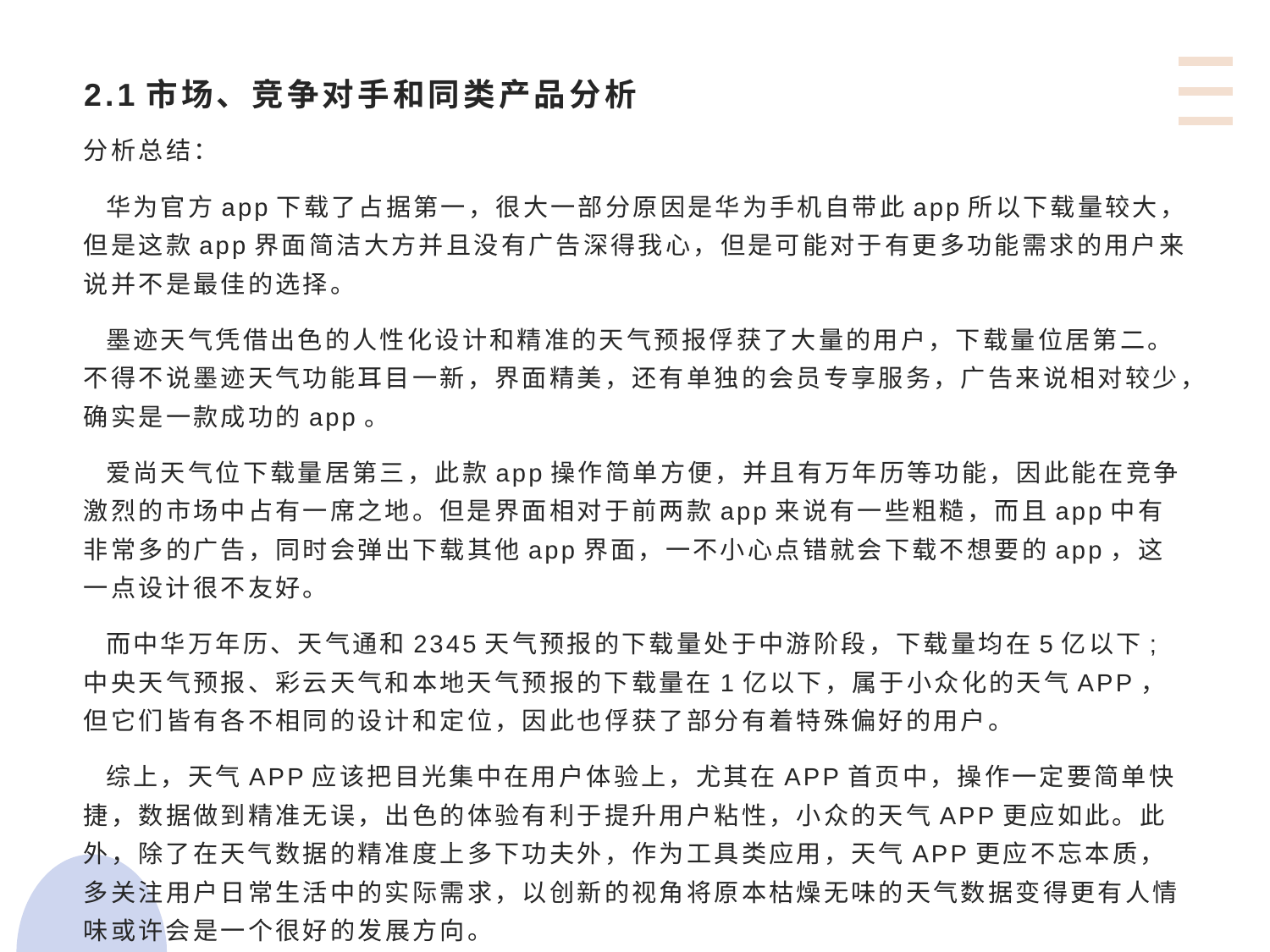

# 2.1市场、竞争对手和同类产品分析
分析总结：
  华为官方app下载了占据第一，很大一部分原因是华为手机自带此app所以下载量较大，但是这款app界面简洁大方并且没有广告深得我心，但是可能对于有更多功能需求的用户来说并不是最佳的选择。
  墨迹天气凭借出色的人性化设计和精准的天气预报俘获了大量的用户，下载量位居第二。不得不说墨迹天气功能耳目一新，界面精美，还有单独的会员专享服务，广告来说相对较少，确实是一款成功的app。
  爱尚天气位下载量居第三，此款app操作简单方便，并且有万年历等功能，因此能在竞争激烈的市场中占有一席之地。但是界面相对于前两款app来说有一些粗糙，而且app中有非常多的广告，同时会弹出下载其他app界面，一不小心点错就会下载不想要的app，这一点设计很不友好。
  而中华万年历、天气通和2345天气预报的下载量处于中游阶段，下载量均在5亿以下;中央天气预报、彩云天气和本地天气预报的下载量在1亿以下，属于小众化的天气APP，但它们皆有各不相同的设计和定位，因此也俘获了部分有着特殊偏好的用户。
  综上，天气APP应该把目光集中在用户体验上，尤其在APP首页中，操作一定要简单快捷，数据做到精准无误，出色的体验有利于提升用户粘性，小众的天气APP更应如此。此外，除了在天气数据的精准度上多下功夫外，作为工具类应用，天气APP更应不忘本质，多关注用户日常生活中的实际需求，以创新的视角将原本枯燥无味的天气数据变得更有人情味或许会是一个很好的发展方向。